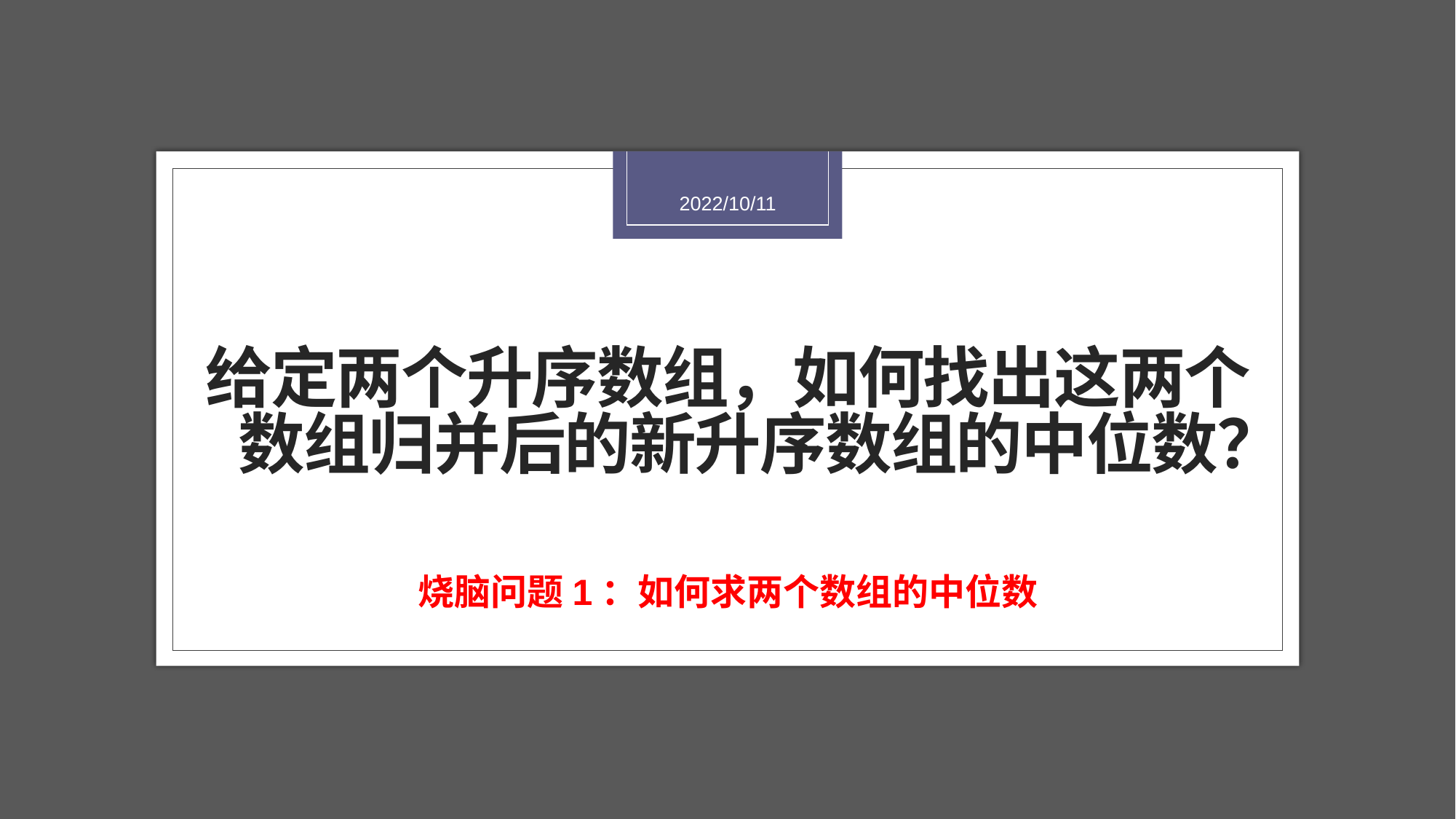

2022/10/11
# 给定两个升序数组，如何找出这两个数组归并后的新升序数组的中位数？
烧脑问题1：如何求两个数组的中位数